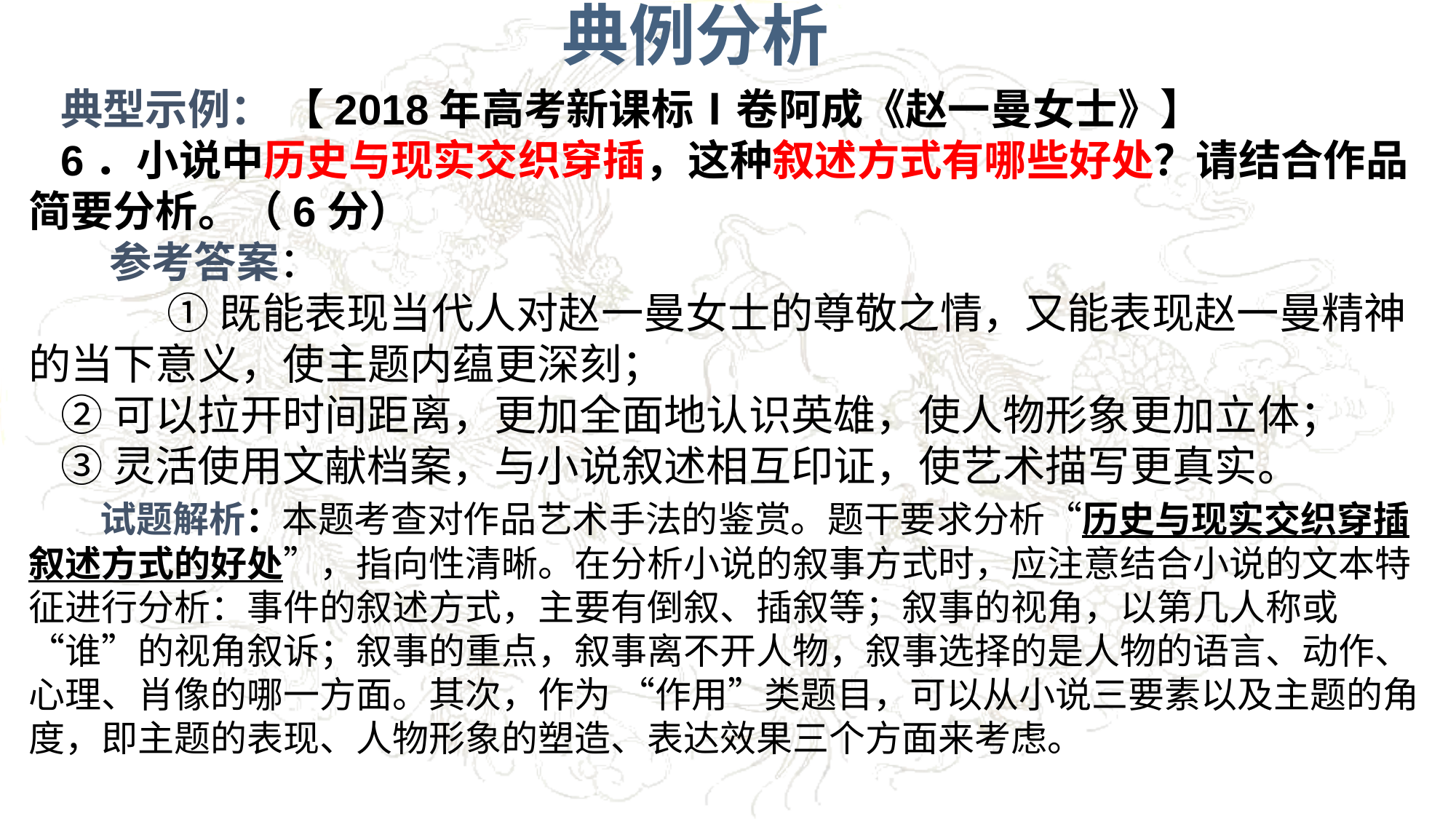

典例分析
典型示例： 【2018年高考新课标Ⅰ卷阿成《赵一曼女士》】
6．小说中历史与现实交织穿插，这种叙述方式有哪些好处？请结合作品简要分析。（6分）
    参考答案：
         ①既能表现当代人对赵一曼女士的尊敬之情，又能表现赵一曼精神的当下意义，使主题内蕴更深刻；
②可以拉开时间距离，更加全面地认识英雄，使人物形象更加立体；
③灵活使用文献档案，与小说叙述相互印证，使艺术描写更真实。
   试题解析：本题考查对作品艺术手法的鉴赏。题干要求分析“历史与现实交织穿插叙述方式的好处”，指向性清晰。在分析小说的叙事方式时，应注意结合小说的文本特征进行分析：事件的叙述方式，主要有倒叙、插叙等；叙事的视角，以第几人称或“谁”的视角叙诉；叙事的重点，叙事离不开人物，叙事选择的是人物的语言、动作、心理、肖像的哪一方面。其次，作为 “作用”类题目，可以从小说三要素以及主题的角度，即主题的表现、人物形象的塑造、表达效果三个方面来考虑。